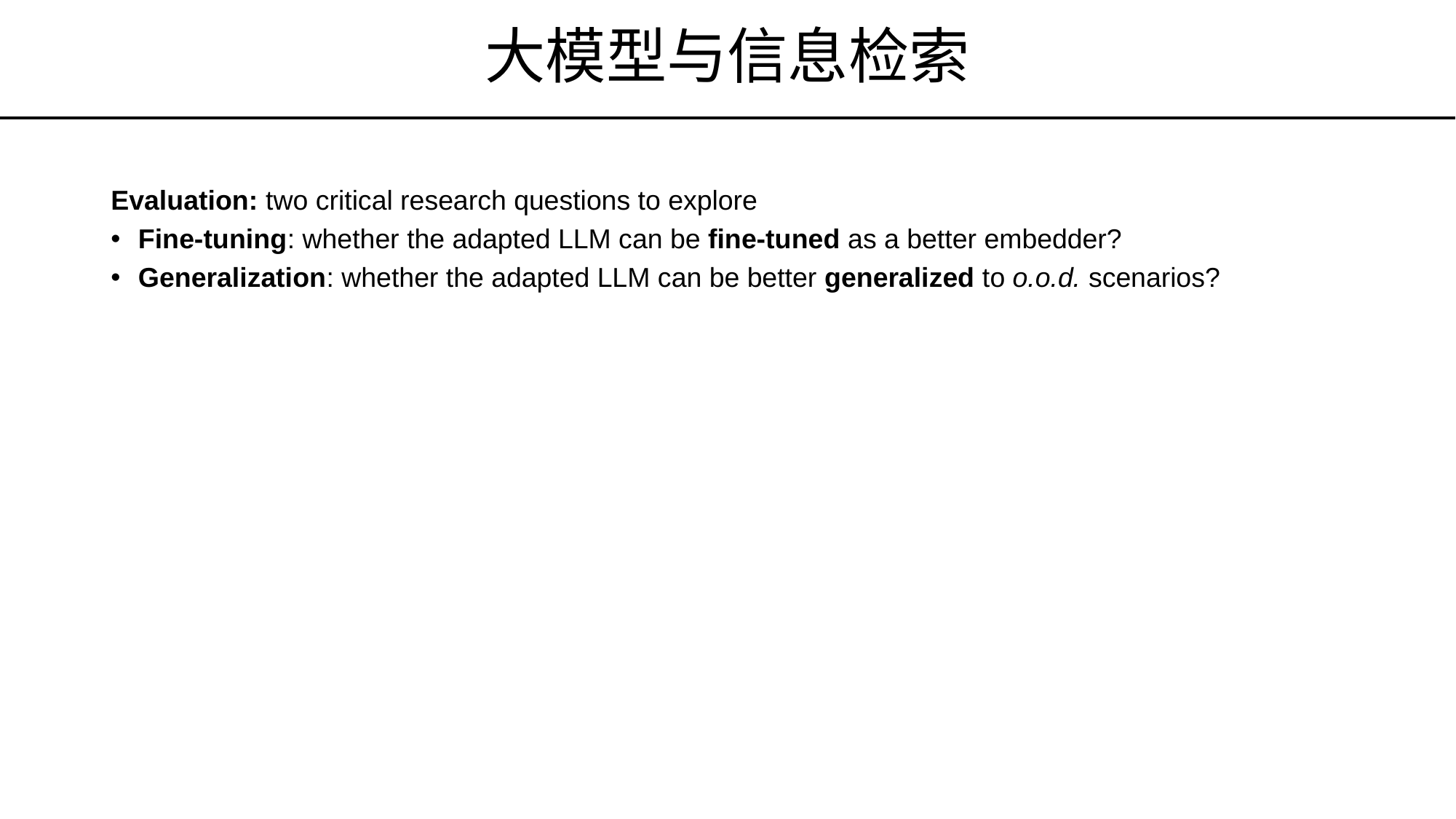

# 大模型与信息检索
Evaluation: two critical research questions to explore
Fine-tuning: whether the adapted LLM can be fine-tuned as a better embedder?
Generalization: whether the adapted LLM can be better generalized to o.o.d. scenarios?